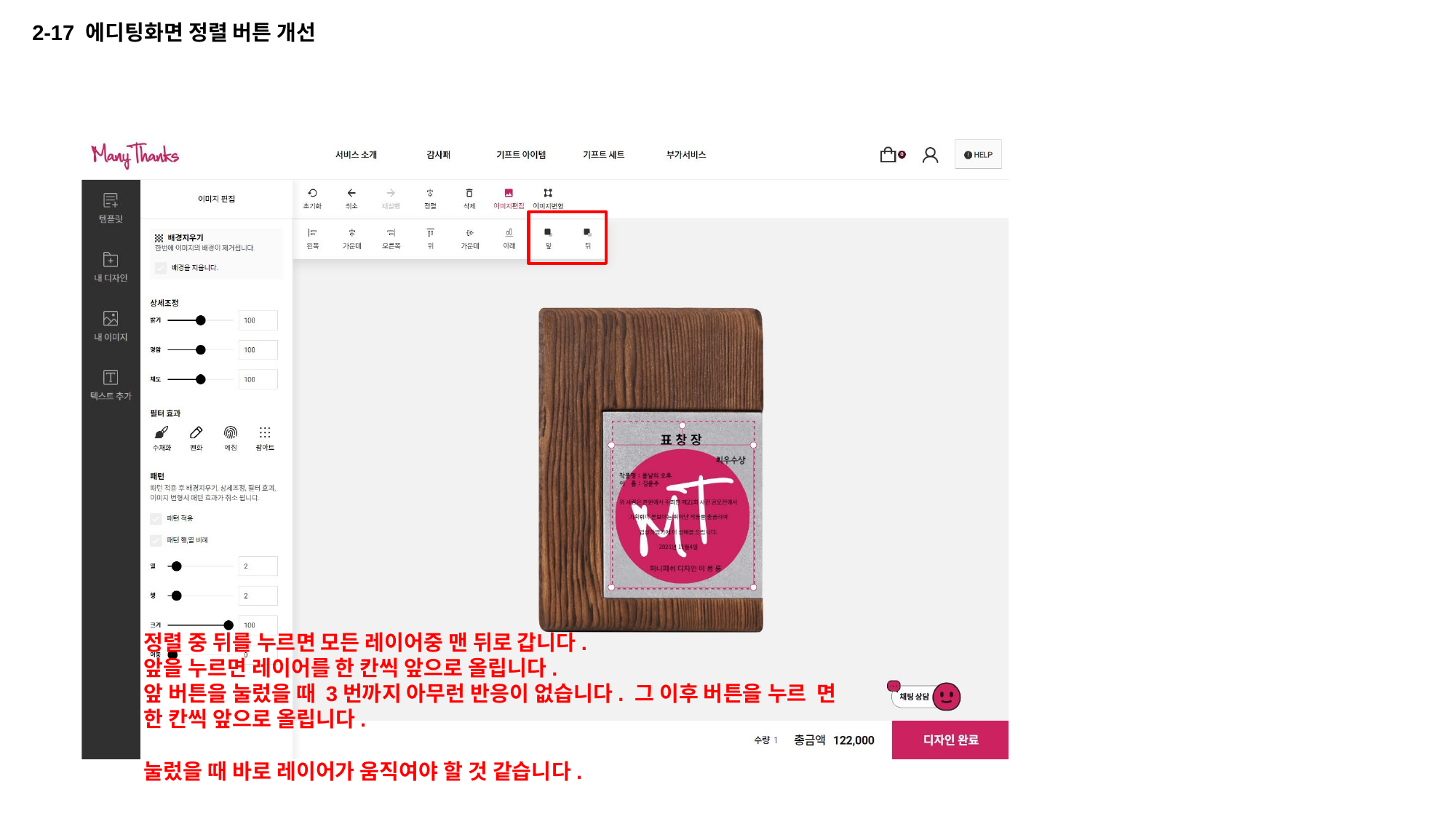

2-17 에디팅화면 정렬 버튼 개선

정렬 중 뒤를 누르면 모든 레이어중 맨 뒤로 갑니다.  앞을 누르면 레이어를 한 칸씩 앞으로 올립니다.
앞 버튼을 눌렀을 때 3번까지 아무런 반응이 없습니다. 그 이후 버튼을 누르  면 한 칸씩 앞으로 올립니다.

눌렀을 때 바로 레이어가 움직여야 할 것 같습니다.